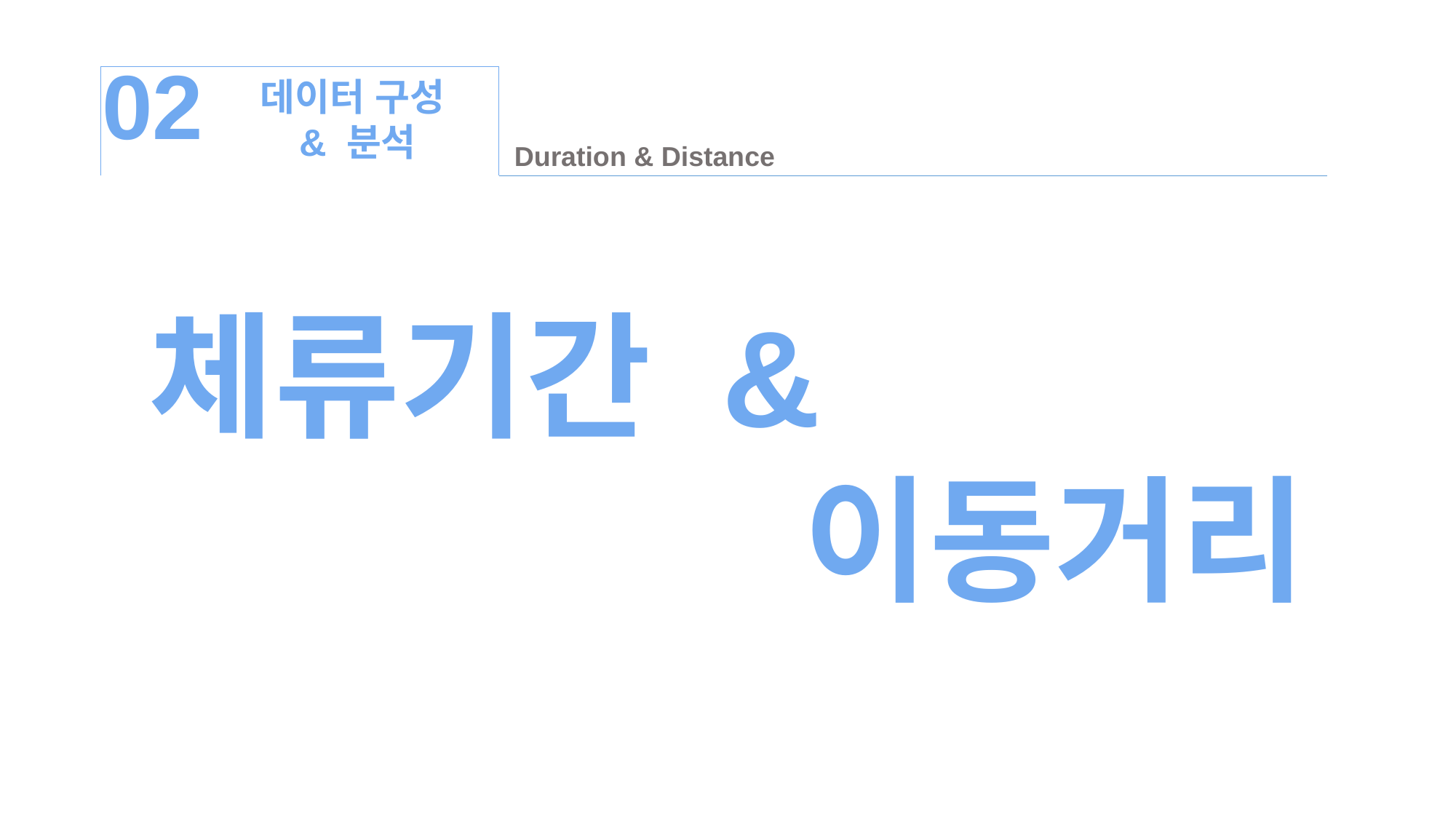

02
데이터 구성
 & 분석
Duration & Distance
체류기간 &
						이동거리